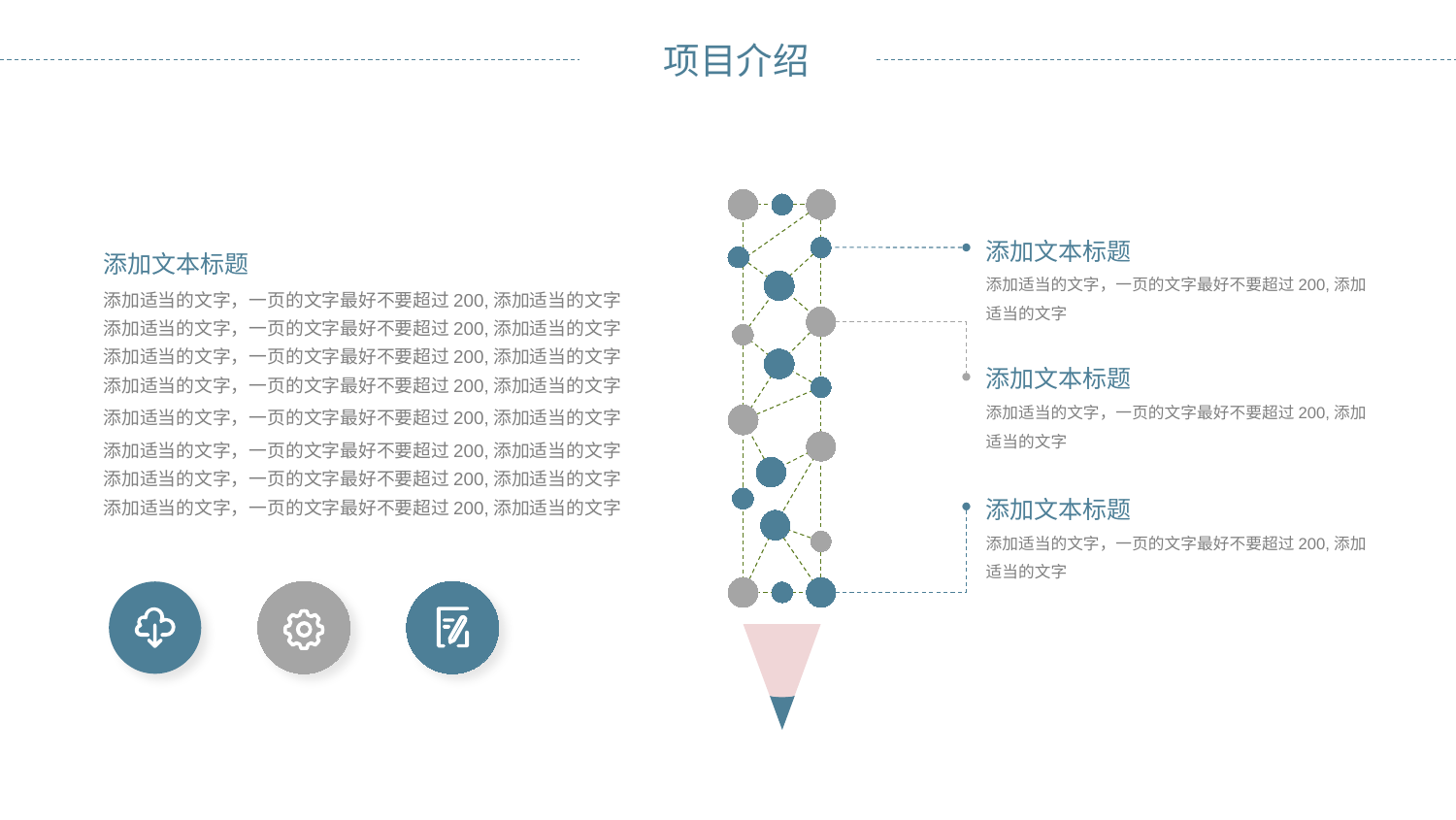

添加文本标题
添加适当的文字，一页的文字最好不要超过200,添加适当的文字

添加文本标题
添加适当的文字，一页的文字最好不要超过200,添加适当的文字
添加适当的文字，一页的文字最好不要超过200,添加适当的文字
添加适当的文字，一页的文字最好不要超过200,添加适当的文字
添加适当的文字，一页的文字最好不要超过200,添加适当的文字
添加适当的文字，一页的文字最好不要超过200,添加适当的文字
添加适当的文字，一页的文字最好不要超过200,添加适当的文字
添加适当的文字，一页的文字最好不要超过200,添加适当的文字
添加适当的文字，一页的文字最好不要超过200,添加适当的文字

添加文本标题
添加适当的文字，一页的文字最好不要超过200,添加适当的文字
添加文本标题
添加适当的文字，一页的文字最好不要超过200,添加适当的文字